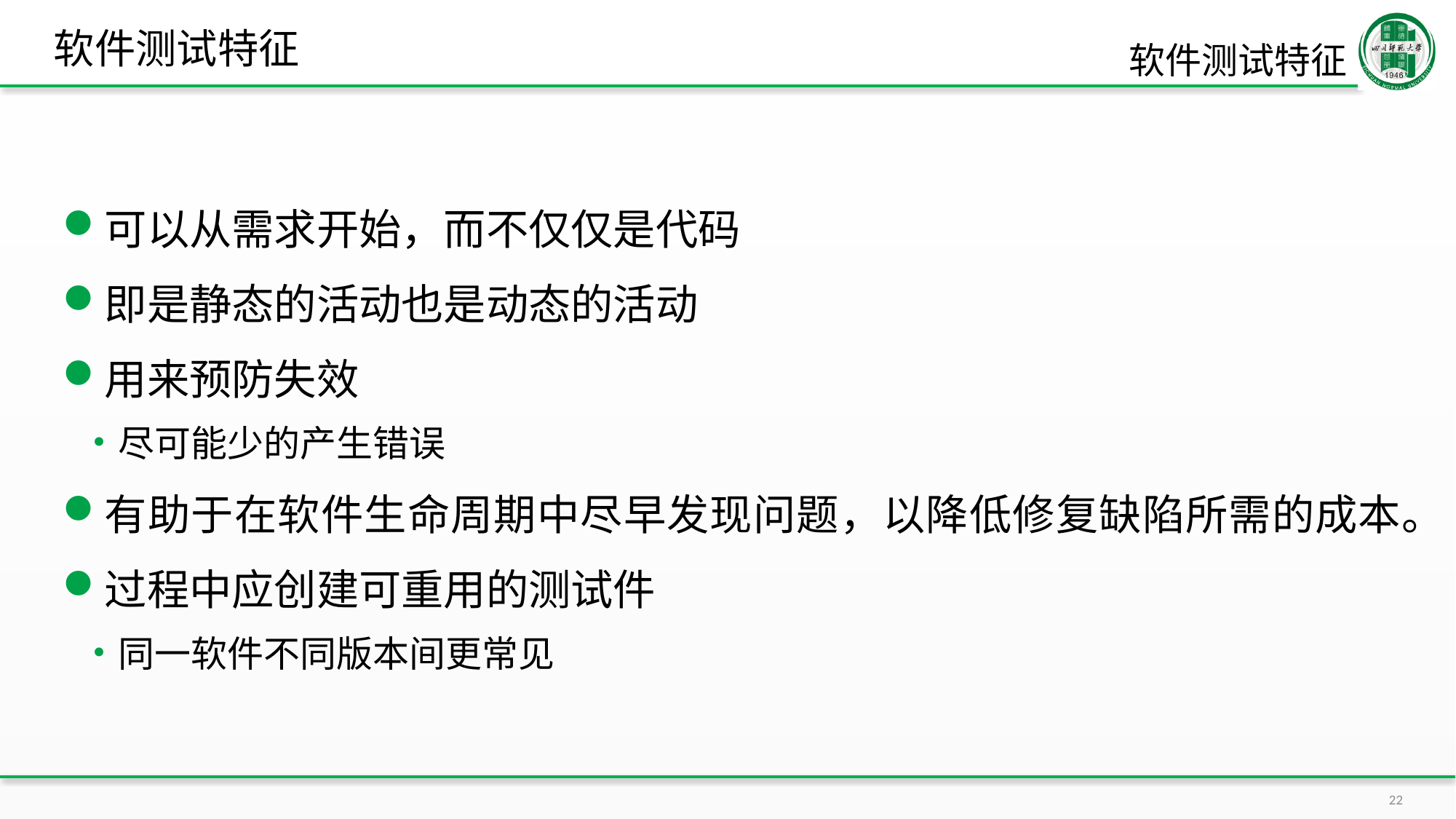

# 软件测试特征
软件测试特征
可以从需求开始，而不仅仅是代码
即是静态的活动也是动态的活动
用来预防失效
尽可能少的产生错误
有助于在软件生命周期中尽早发现问题，以降低修复缺陷所需的成本。
过程中应创建可重用的测试件
同一软件不同版本间更常见
22